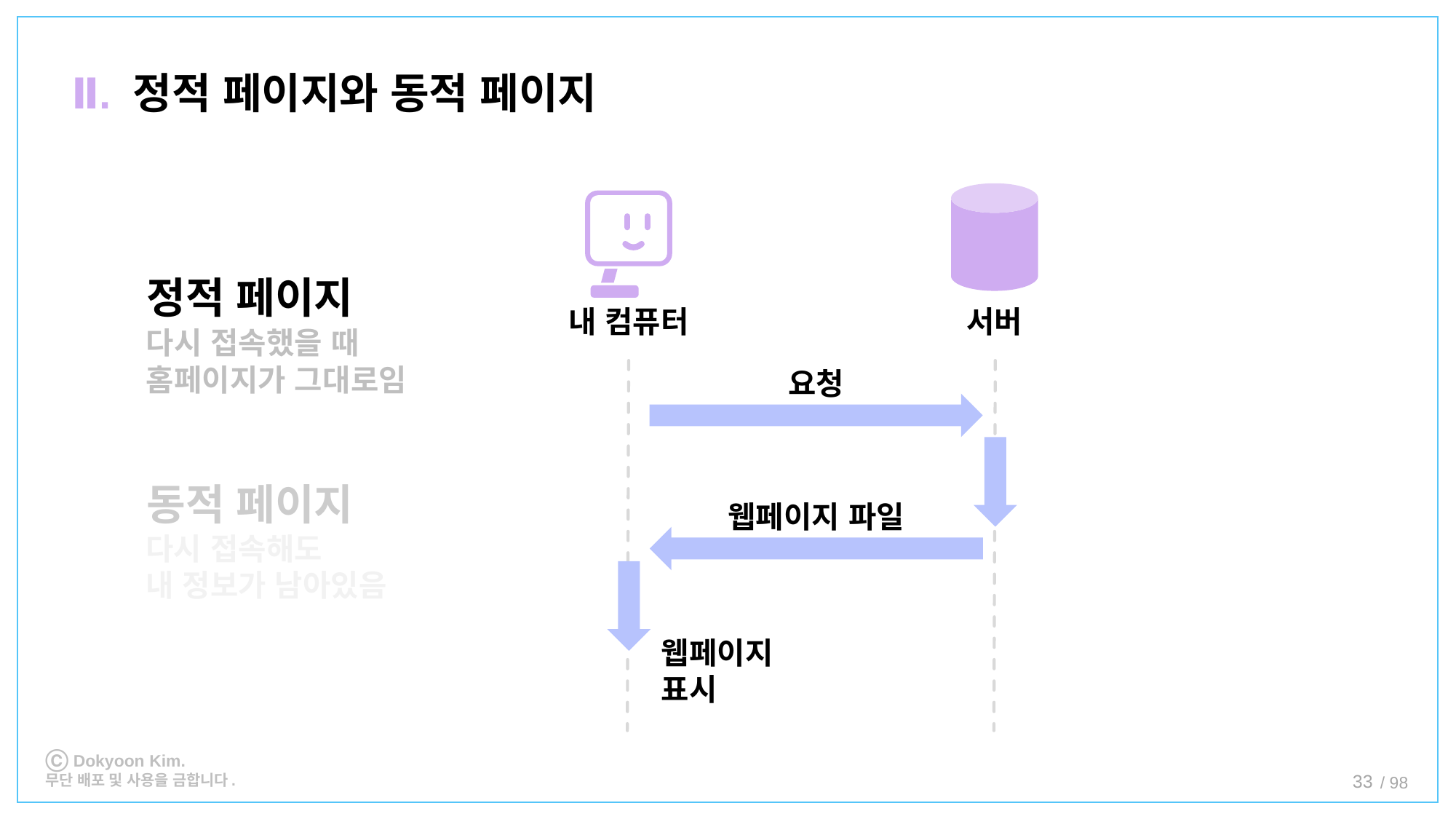

Ⅱ. 정적 페이지와 동적 페이지

정적 페이지
내 컴퓨터
서버
다시 접속했을 때
홈페이지가 그대로임
요청

동적 페이지
웹페이지 파일
다시 접속해도
내 정보가 남아있음

웹페이지
표시
33